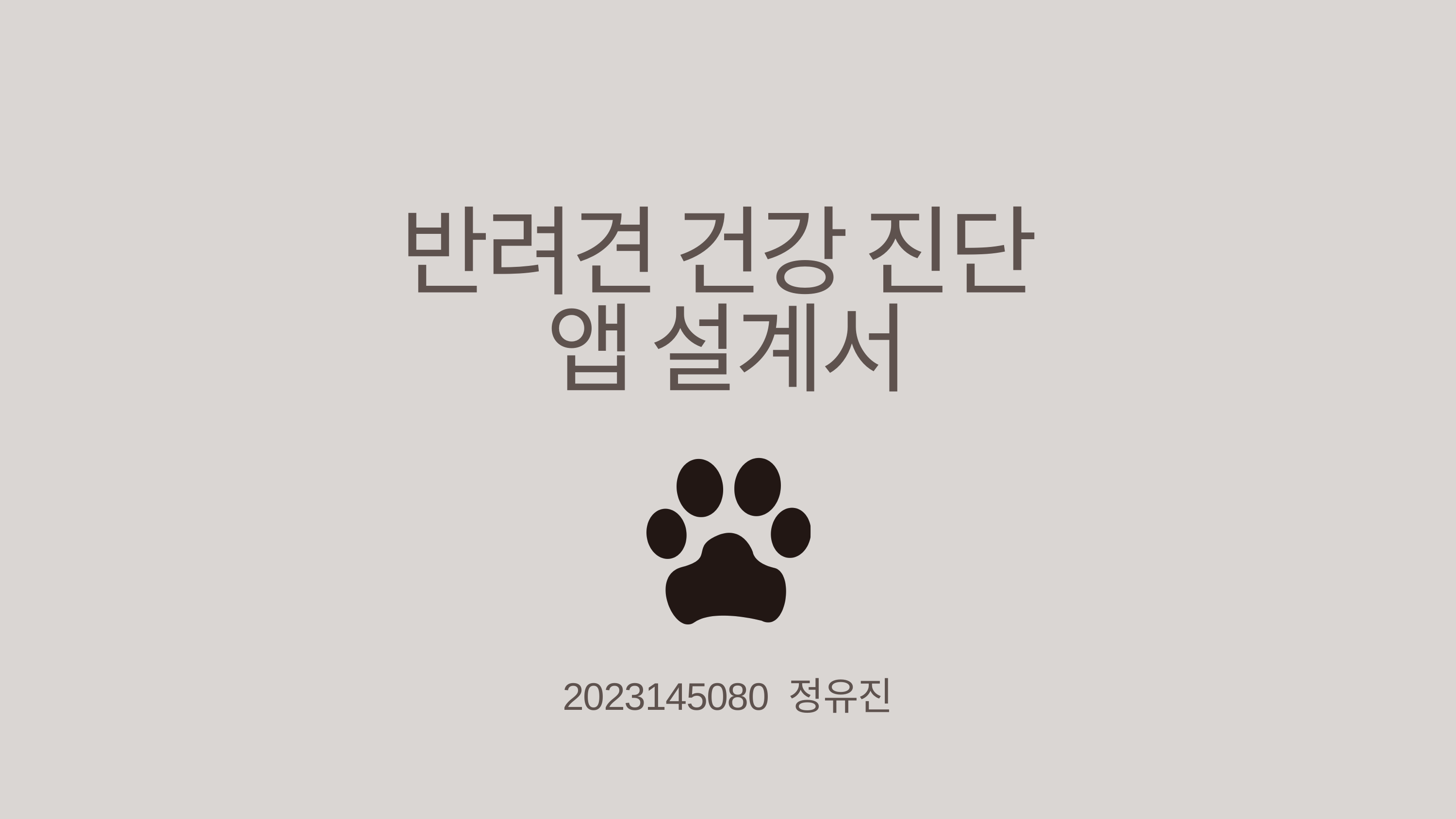

반려견 건강 진단
앱 설계서

2023145080 정유진